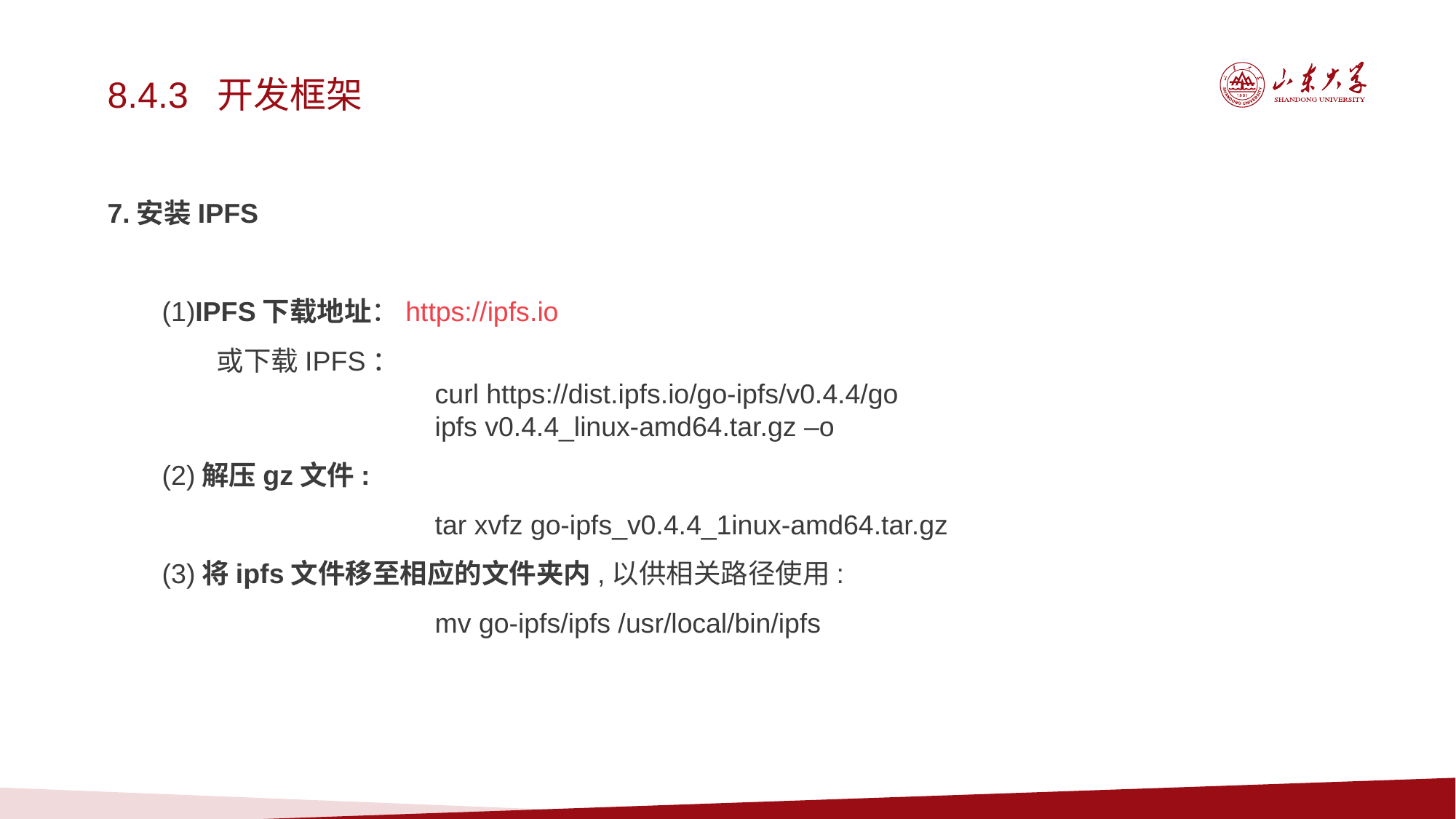

8.4.3  开发框架
7.安装IPFS

(1)IPFS下载地址：https://ipfs.io
或下载IPFS：
curl https://dist.ipfs.io/go-ipfs/v0.4.4/go
ipfs v0.4.4_linux-amd64.tar.gz –o
(2)解压gz文件:
tar xvfz go-ipfs_v0.4.4_1inux-amd64.tar.gz
(3)将ipfs文件移至相应的文件夹内,以供相关路径使用:
mv go-ipfs/ipfs /usr/local/bin/ipfs